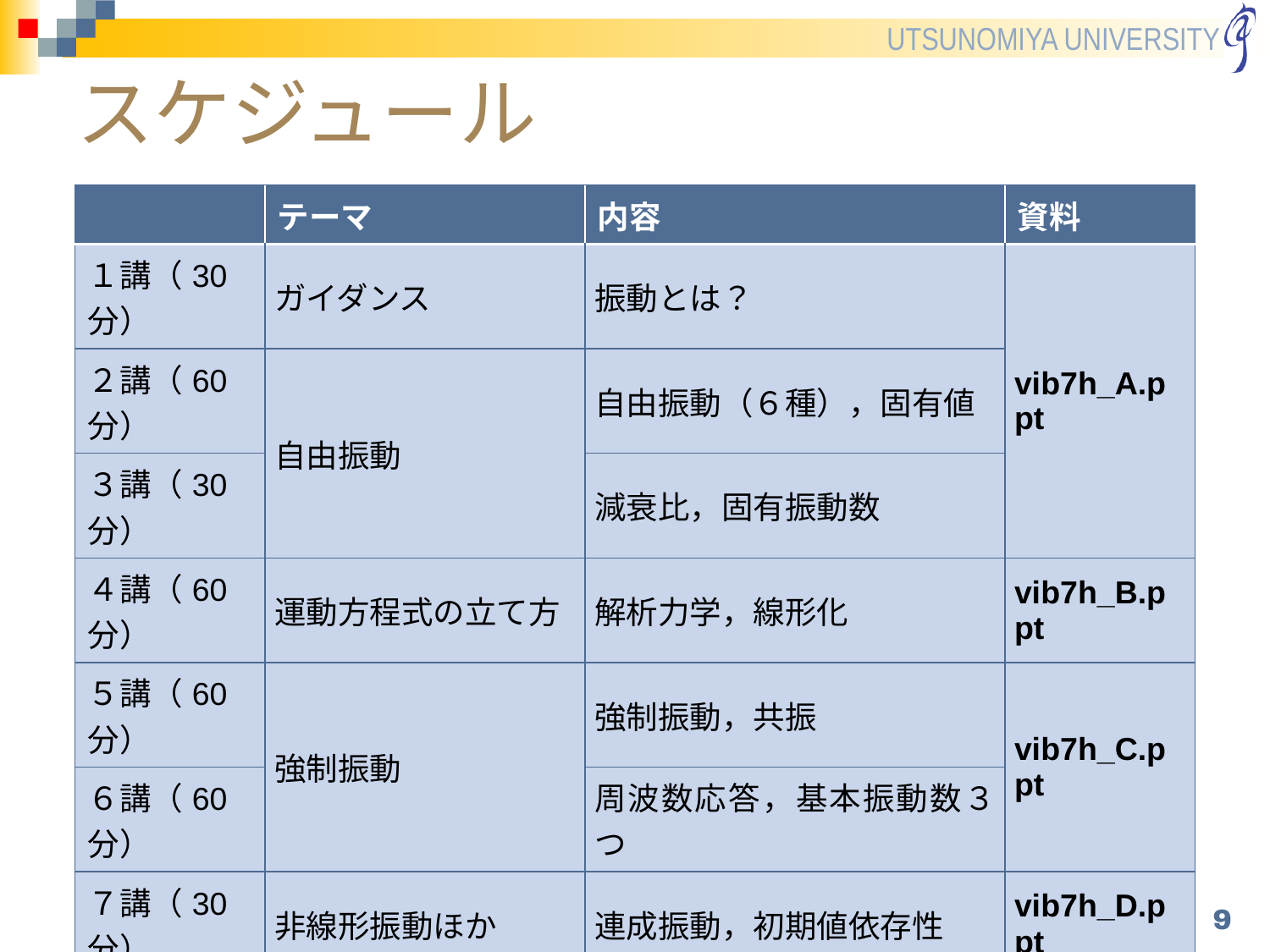

# スケジュール
|  | テーマ | 内容 | 資料 |
| --- | --- | --- | --- |
| １講（30分） | ガイダンス | 振動とは？ | vib7h\_A.ppt |
| ２講（60分） | 自由振動 | 自由振動（６種），固有値 |  |
| ３講（30分） |  | 減衰比，固有振動数 |  |
| ４講（60分） | 運動方程式の立て方 | 解析力学，線形化 | vib7h\_B.ppt |
| ５講（60分） | 強制振動 | 強制振動，共振 | vib7h\_C.ppt |
| ６講（60分） |  | 周波数応答，基本振動数３つ |  |
| ７講（30分） | 非線形振動ほか | 連成振動，初期値依存性 | vib7h\_D.ppt |
| ディスカッション |  |  |  |

9